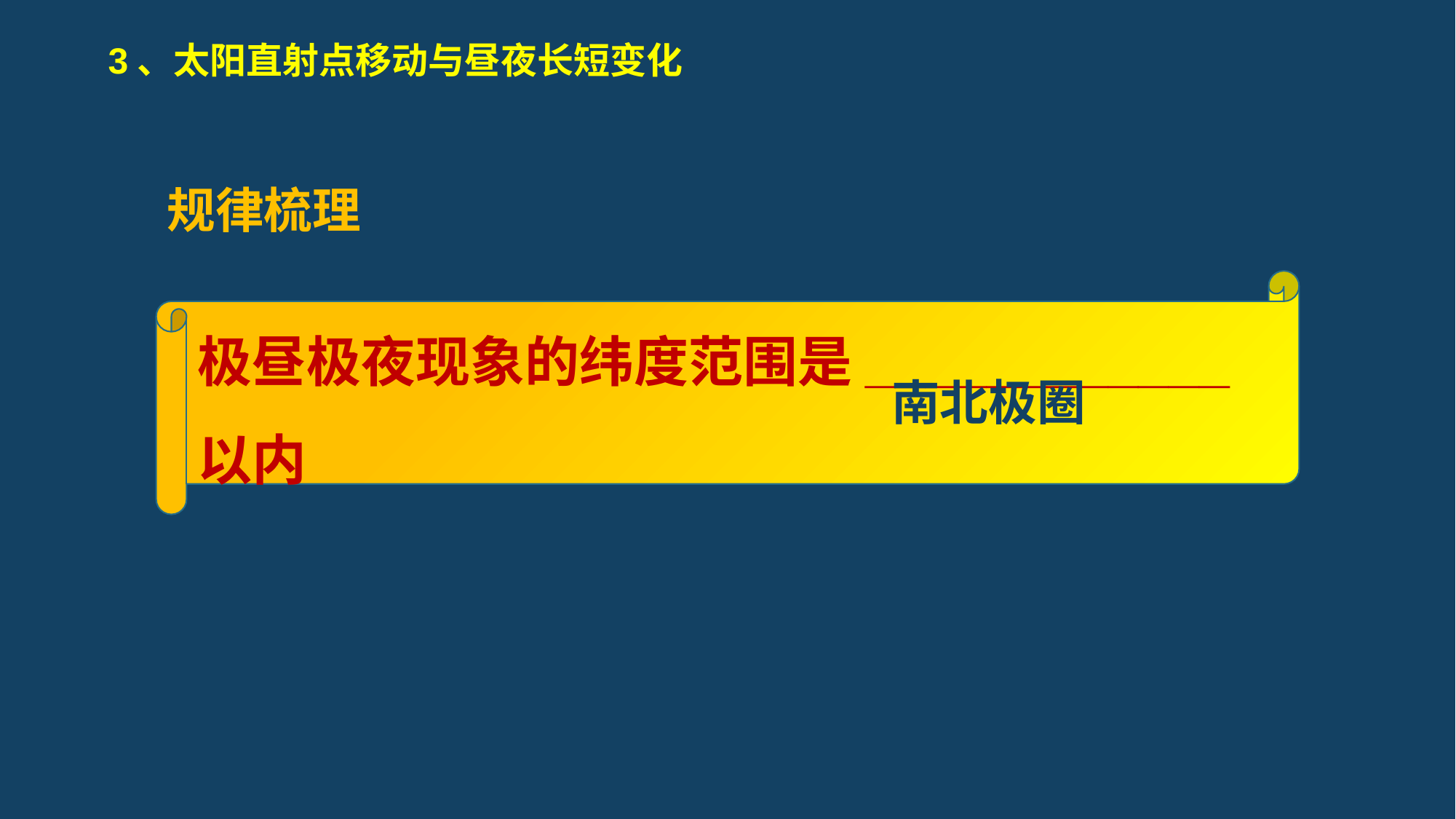

3、太阳直射点移动与昼夜长短变化
规律梳理
极昼极夜现象的纬度范围是____________以内
南北极圈